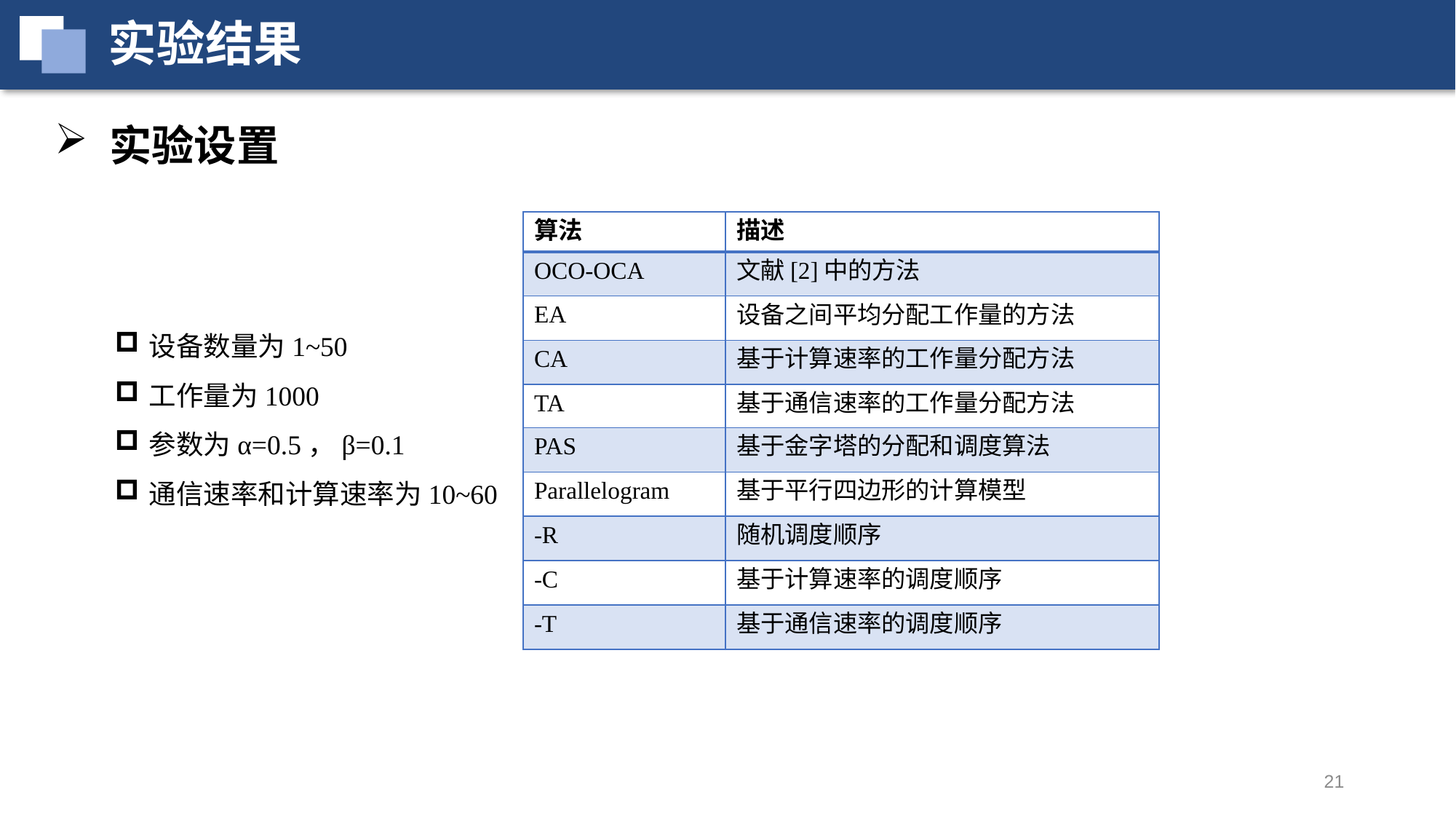

实验结果

实验设置
| 算法 | 描述 |
| --- | --- |
| OCO-OCA | 文献[2]中的方法 |
| EA | 设备之间平均分配工作量的方法 |
| CA | 基于计算速率的工作量分配方法 |
| TA | 基于通信速率的工作量分配方法 |
| PAS | 基于金字塔的分配和调度算法 |
| Parallelogram | 基于平行四边形的计算模型 |
| -R | 随机调度顺序 |
| -C | 基于计算速率的调度顺序 |
| -T | 基于通信速率的调度顺序 |
设备数量为1~50
工作量为1000
参数为α=0.5，β=0.1
通信速率和计算速率为10~60
21